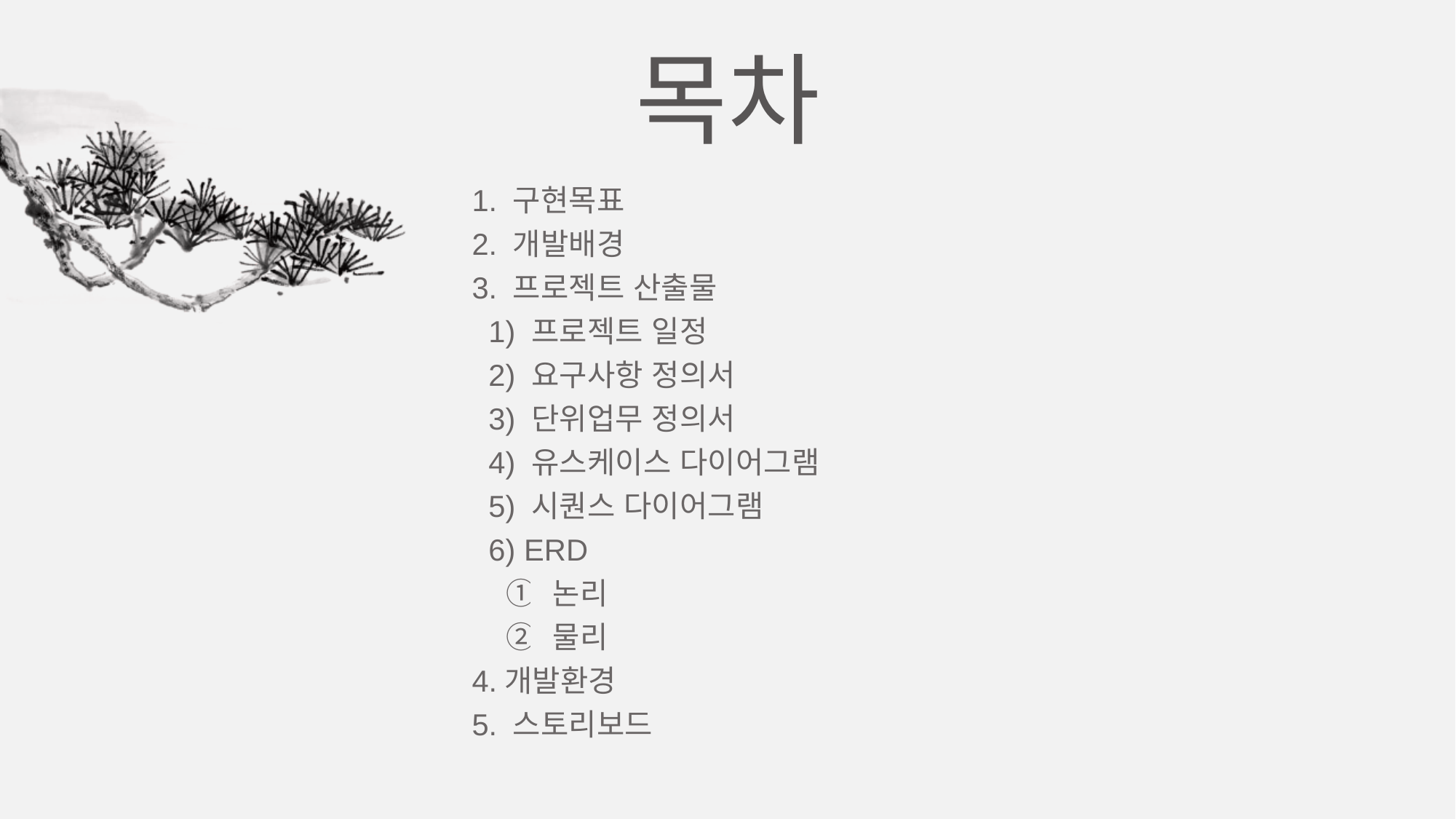

목차
1. 구현목표
2. 개발배경
3. 프로젝트 산출물
  1) 프로젝트 일정
  2) 요구사항 정의서
  3) 단위업무 정의서
  4) 유스케이스 다이어그램
  5) 시퀀스 다이어그램
  6) ERD
    ① 논리
    ② 물리
4.개발환경
5. 스토리보드